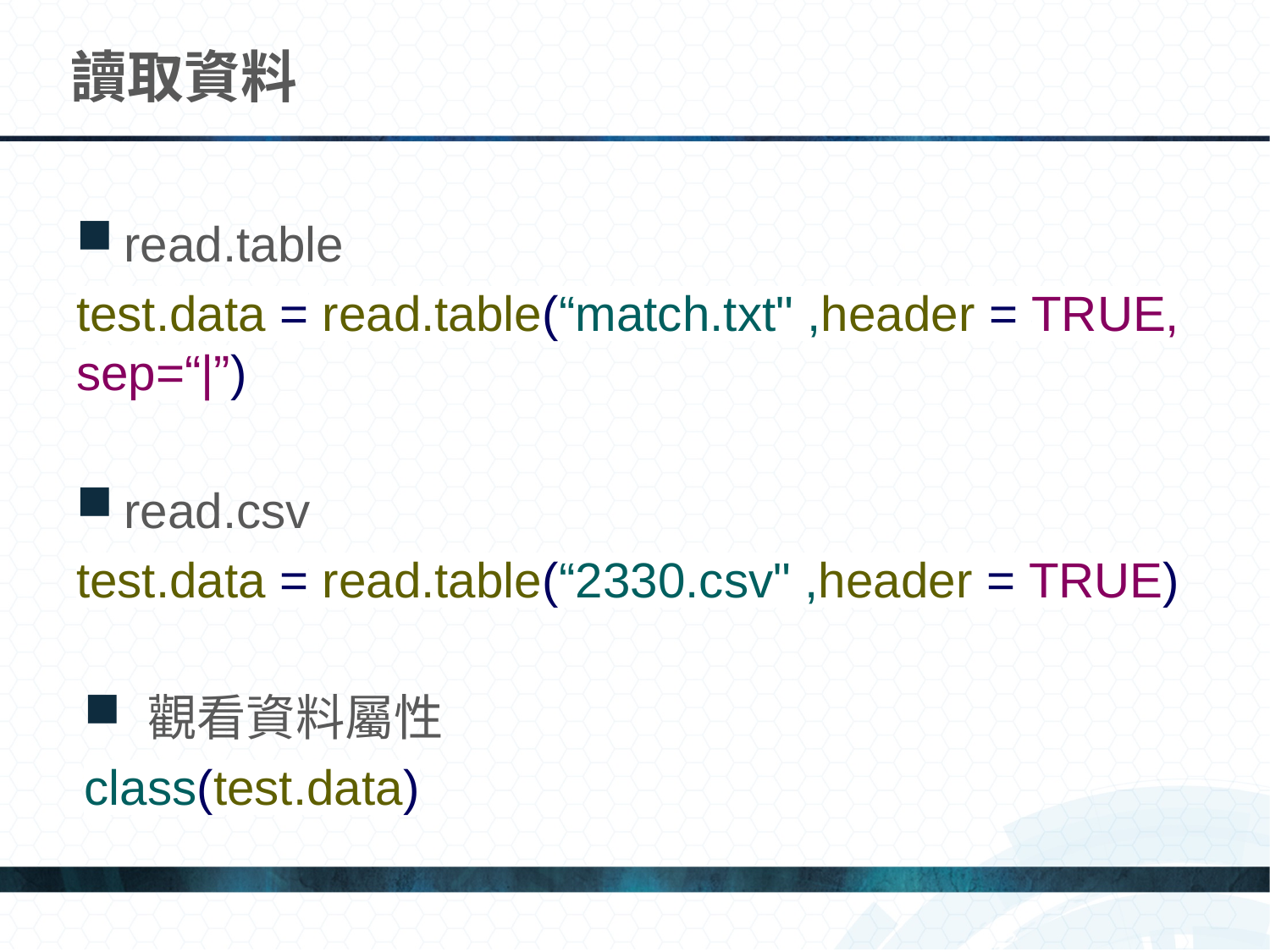

# 讀取資料
read.table
test.data = read.table(“match.txt" ,header = TRUE, sep=“|”)

read.csv
test.data = read.table(“2330.csv" ,header = TRUE)

觀看資料屬性
class(test.data)